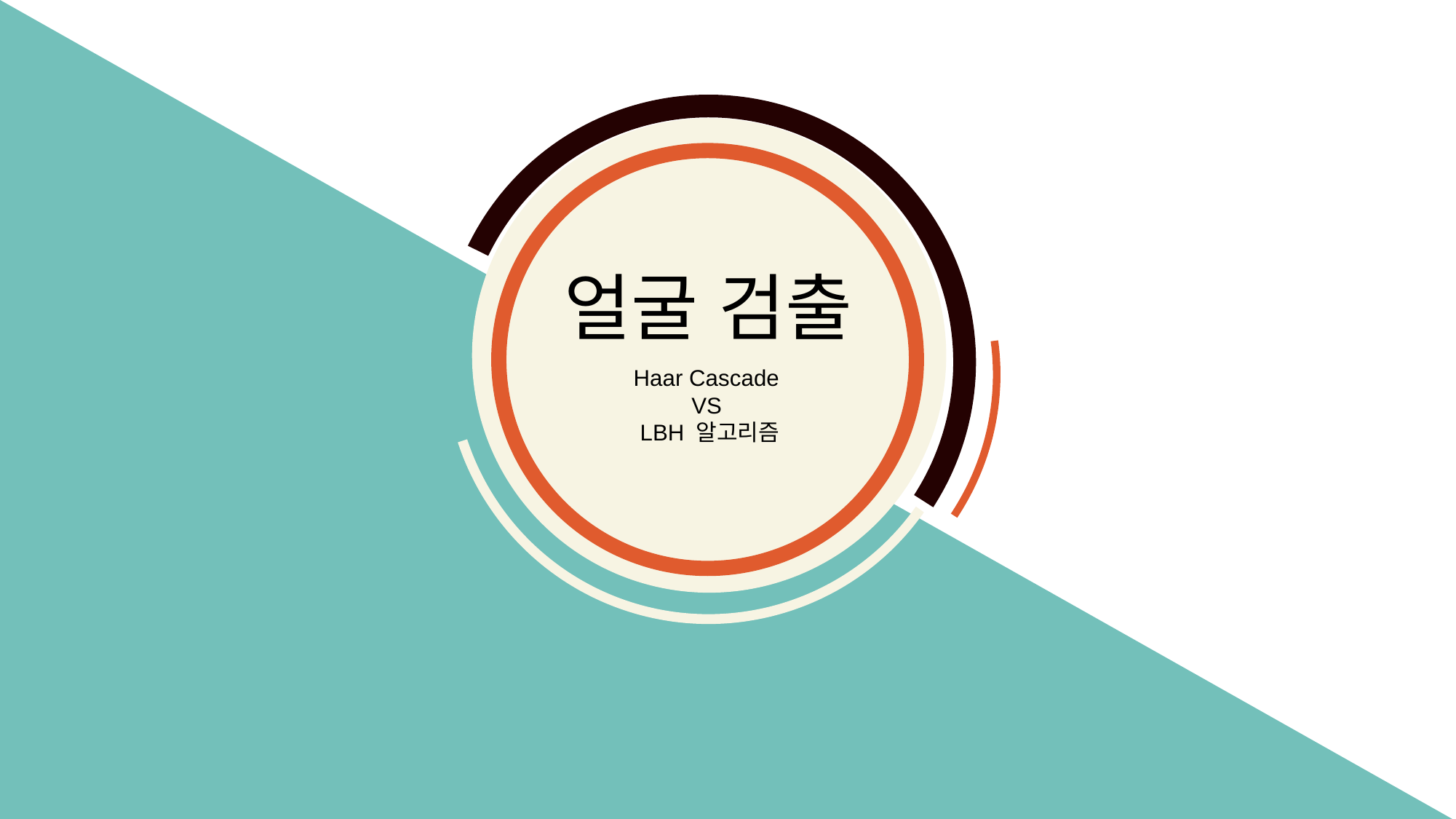

얼굴 검출
Haar Cascade
VS
LBH 알고리즘